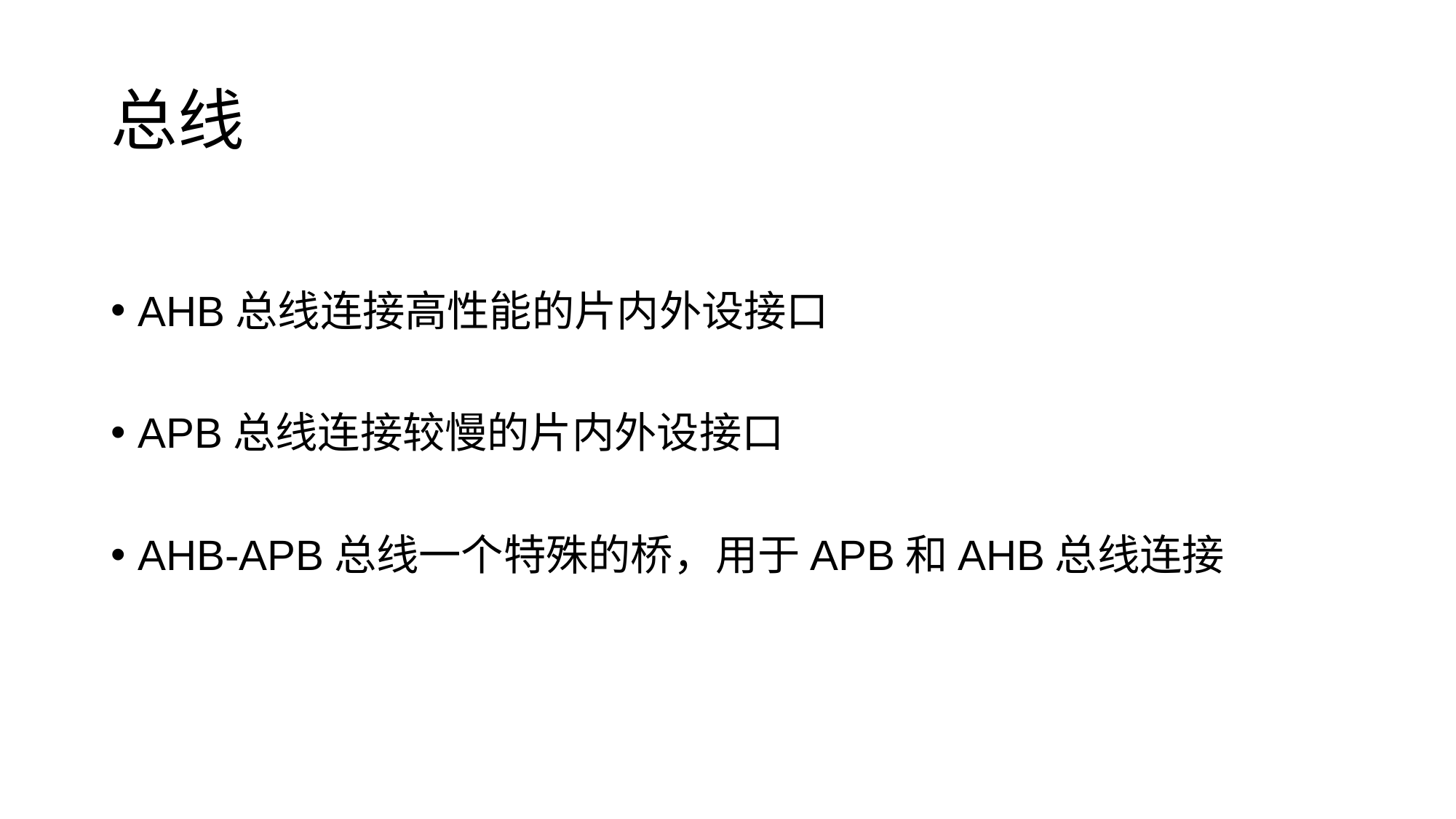

# 总线

AHB总线连接高性能的片内外设接口

APB总线连接较慢的片内外设接口

AHB-APB总线一个特殊的桥，用于APB和AHB总线连接